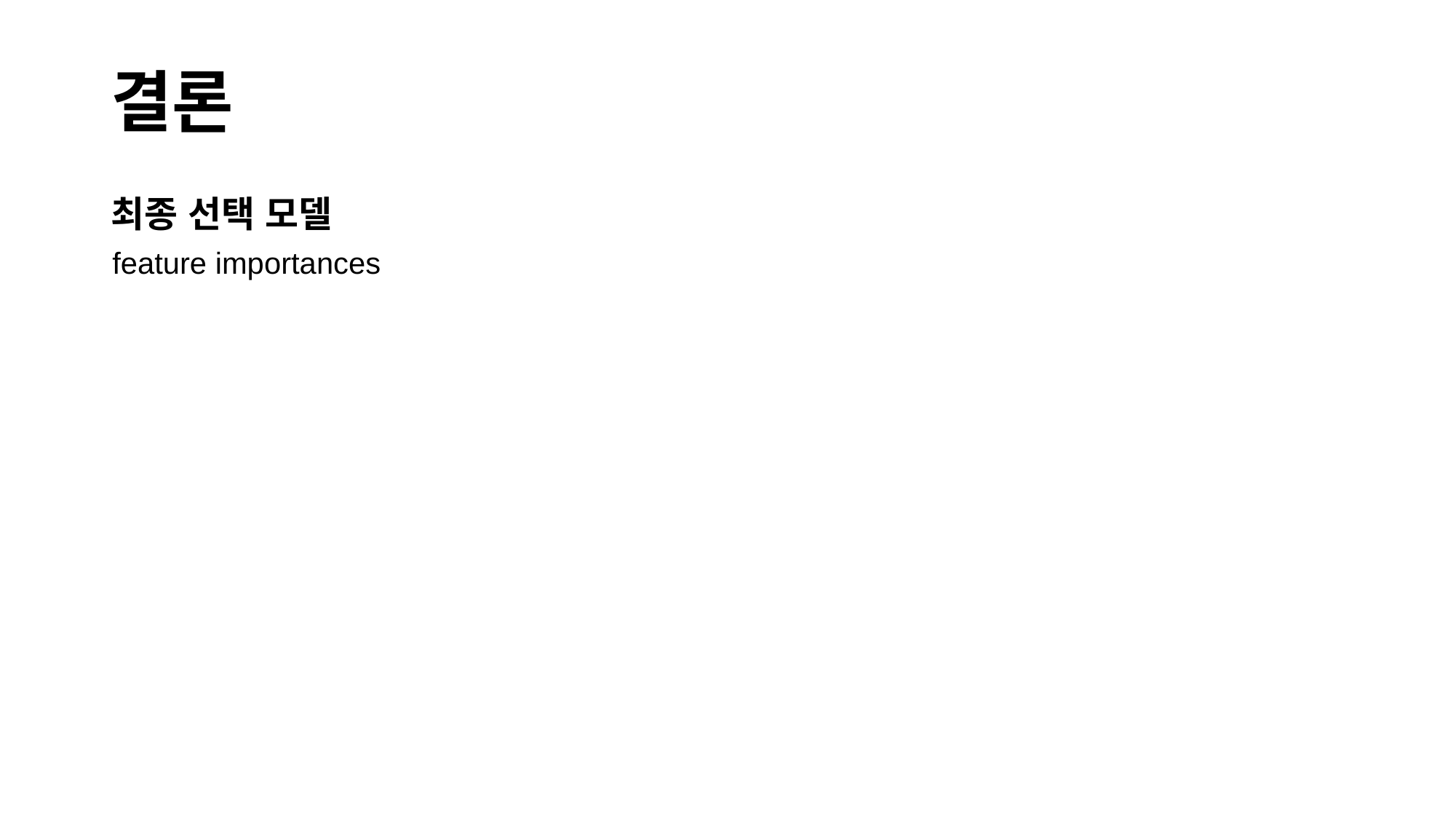

# 결론
최종 선택 모델
feature importances